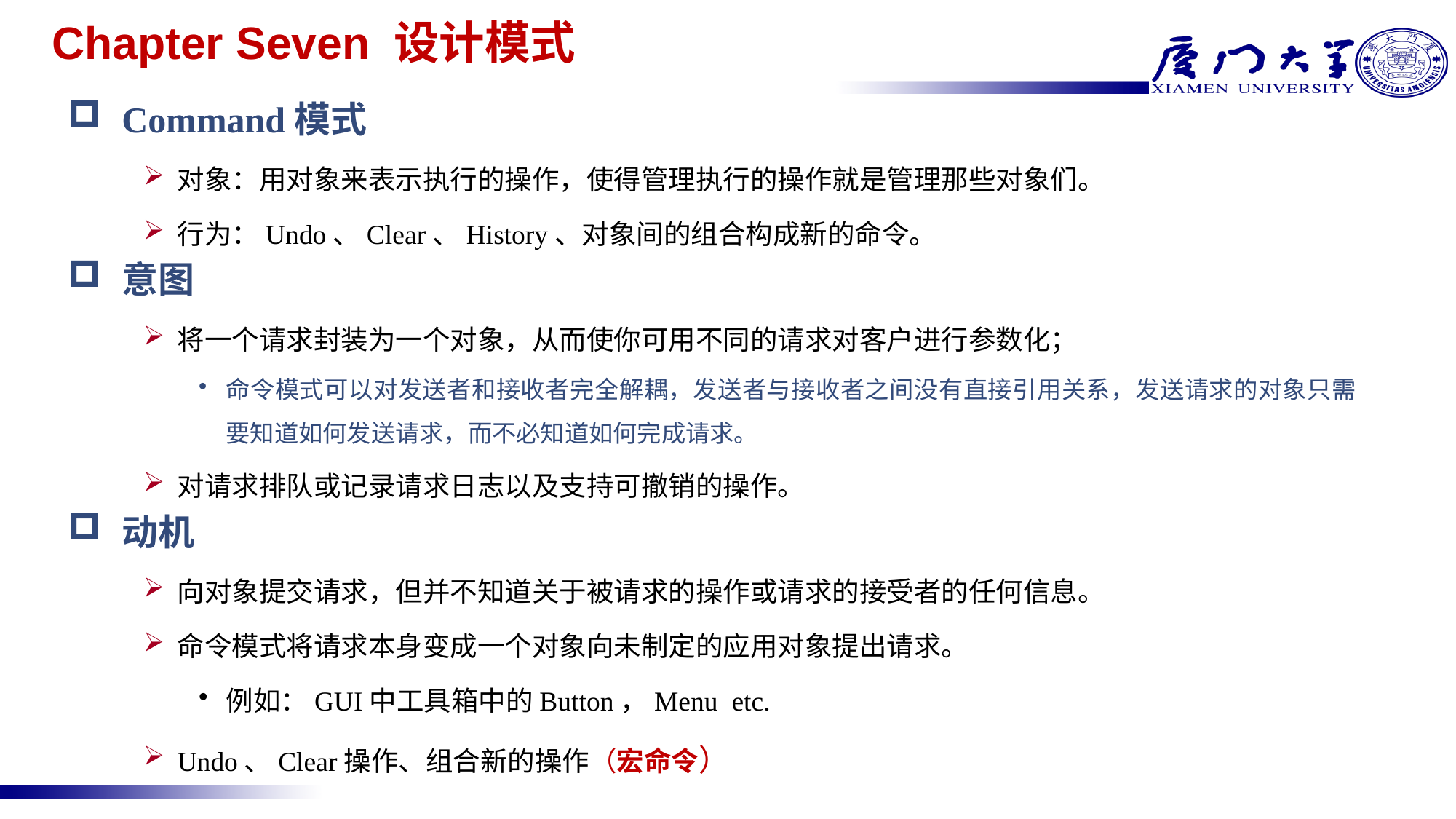

# Chapter Seven 设计模式
Command模式
对象：用对象来表示执行的操作，使得管理执行的操作就是管理那些对象们。
行为：Undo、Clear、History、对象间的组合构成新的命令。
意图
将一个请求封装为一个对象，从而使你可用不同的请求对客户进行参数化；
命令模式可以对发送者和接收者完全解耦，发送者与接收者之间没有直接引用关系，发送请求的对象只需要知道如何发送请求，而不必知道如何完成请求。
对请求排队或记录请求日志以及支持可撤销的操作。
动机
向对象提交请求，但并不知道关于被请求的操作或请求的接受者的任何信息。
命令模式将请求本身变成一个对象向未制定的应用对象提出请求。
例如：GUI中工具箱中的Button，Menu  etc.
Undo、Clear操作、组合新的操作（宏命令）